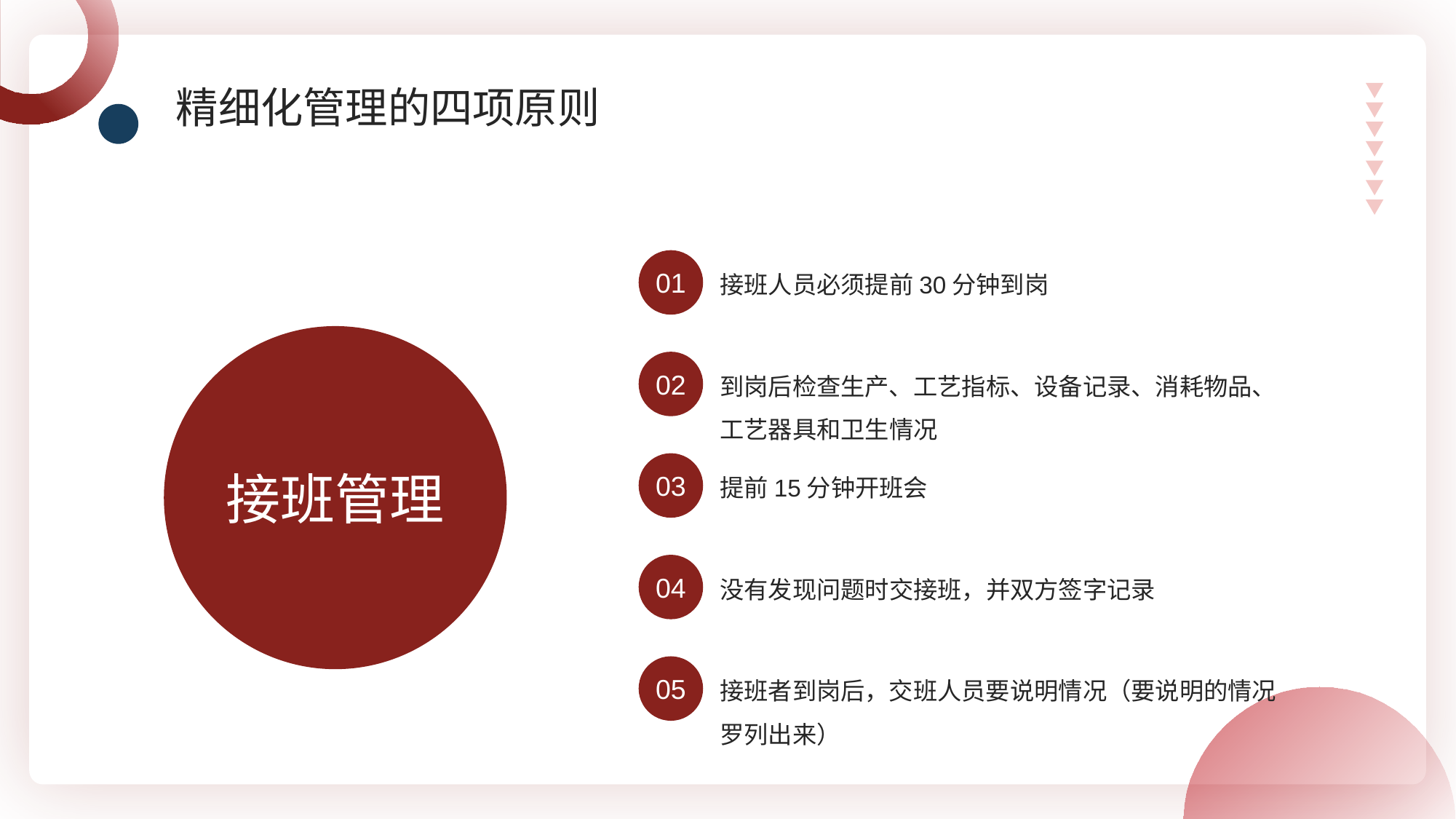

精细化管理的四项原则
01
接班人员必须提前30分钟到岗

接班管理
02
到岗后检查生产、工艺指标、设备记录、消耗物品、工艺器具和卫生情况
03
提前15分钟开班会
04
没有发现问题时交接班，并双方签字记录
05
接班者到岗后，交班人员要说明情况（要说明的情况罗列出来）